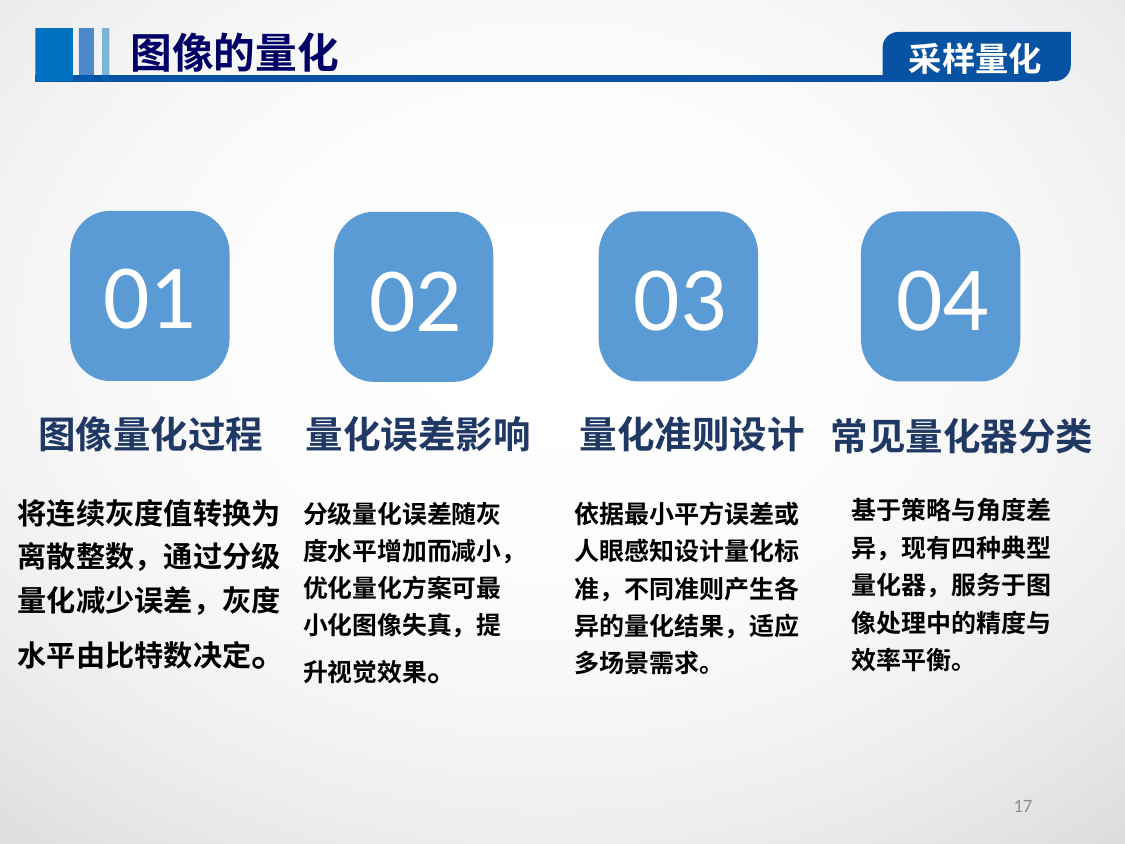

图像的量化
采样量化

01
03
04
02
图像量化过程
量化误差影响
量化准则设计
常见量化器分类
将连续灰度值转换为离散整数，通过分级量化减少误差，灰度水平由比特数决定。
基于策略与角度差异，现有四种典型量化器，服务于图像处理中的精度与效率平衡。
分级量化误差随灰度水平增加而减小，优化量化方案可最小化图像失真，提升视觉效果。
依据最小平方误差或人眼感知设计量化标准，不同准则产生各异的量化结果，适应多场景需求。
17